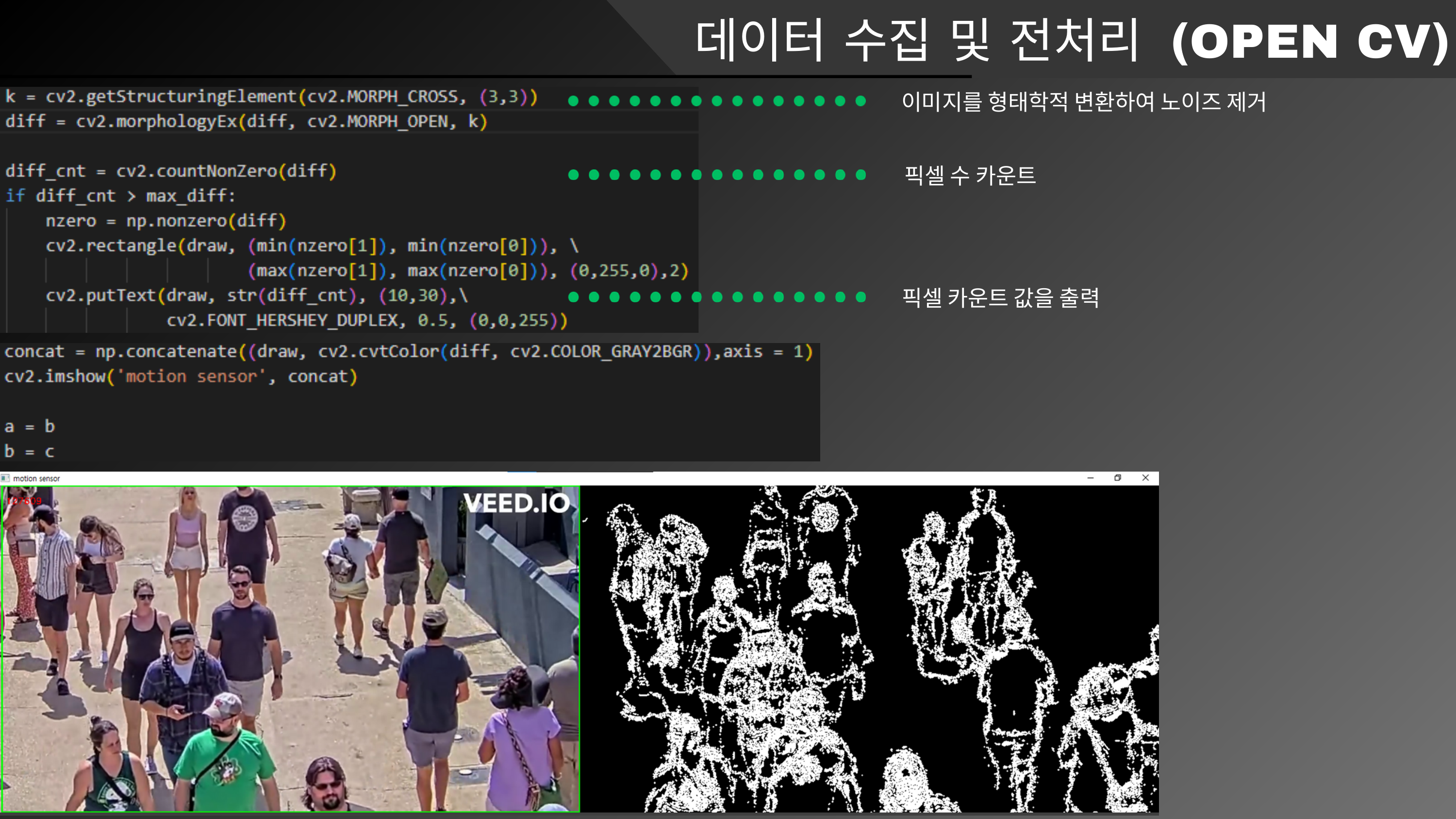

데이터 수집 및 전처리 (OPEN CV)

이미지를 형태학적 변환하여 노이즈 제거

픽셀 수 카운트

픽셀 카운트 값을 출력